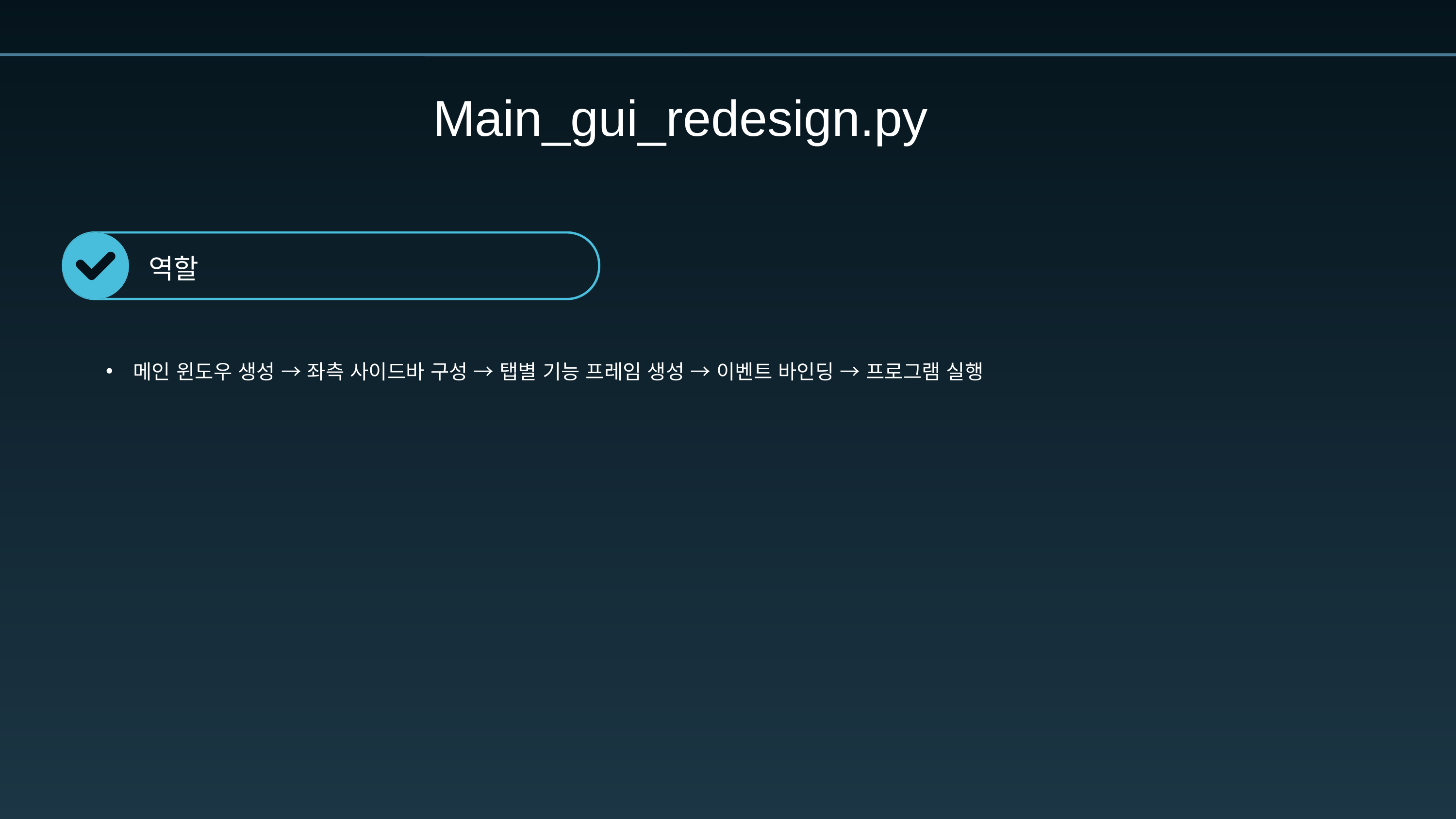

Main_gui_redesign.py

역할
메인 윈도우 생성 → 좌측 사이드바 구성 → 탭별 기능 프레임 생성 → 이벤트 바인딩 → 프로그램 실행